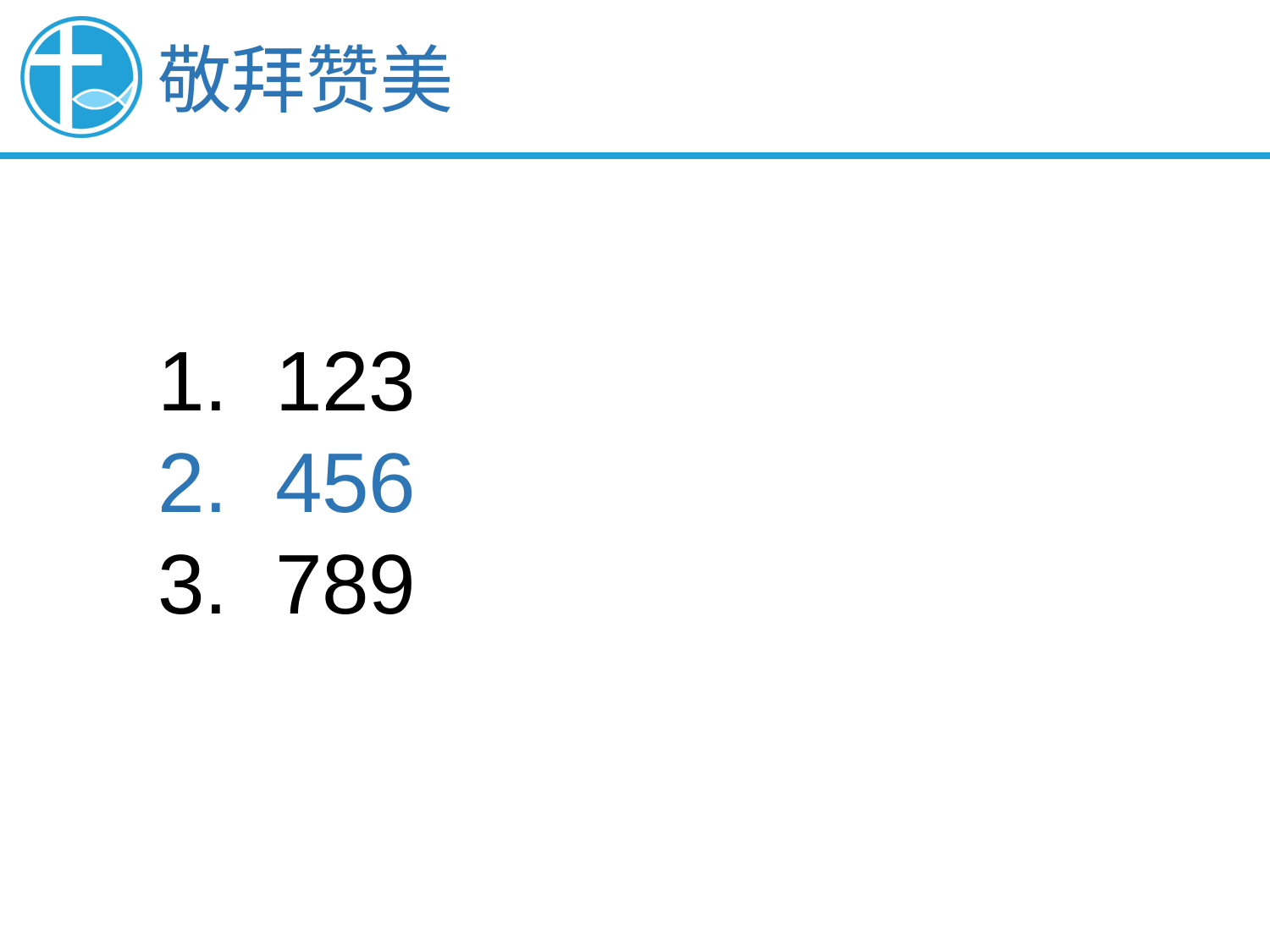

敬拜赞美
1.  123
2.  456
3.  789